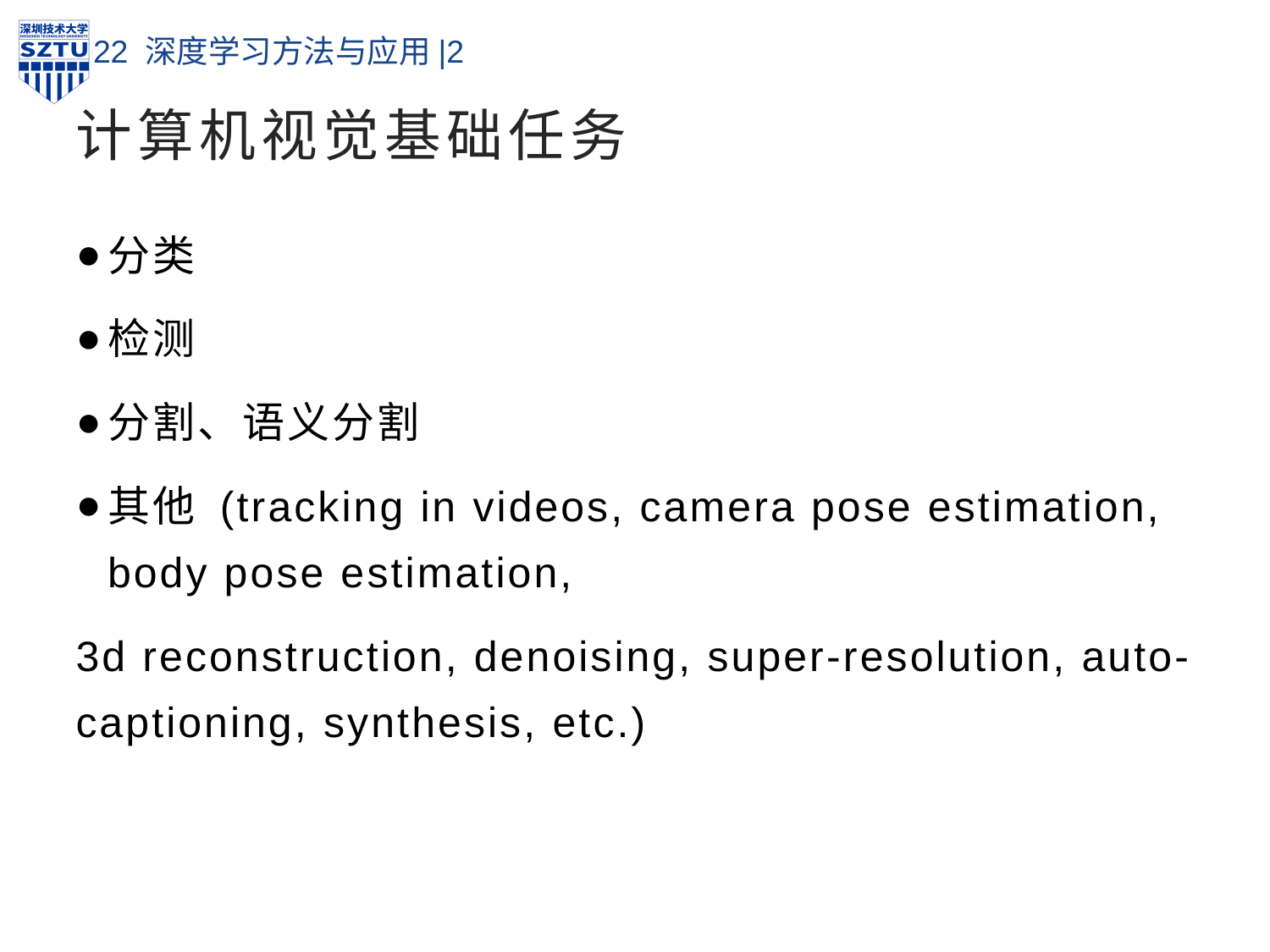

# 计算机视觉基础任务
分类
检测
分割、语义分割
其他 (tracking in videos, camera pose estimation, body pose estimation,
3d reconstruction, denoising, super-resolution, auto-captioning, synthesis, etc.)